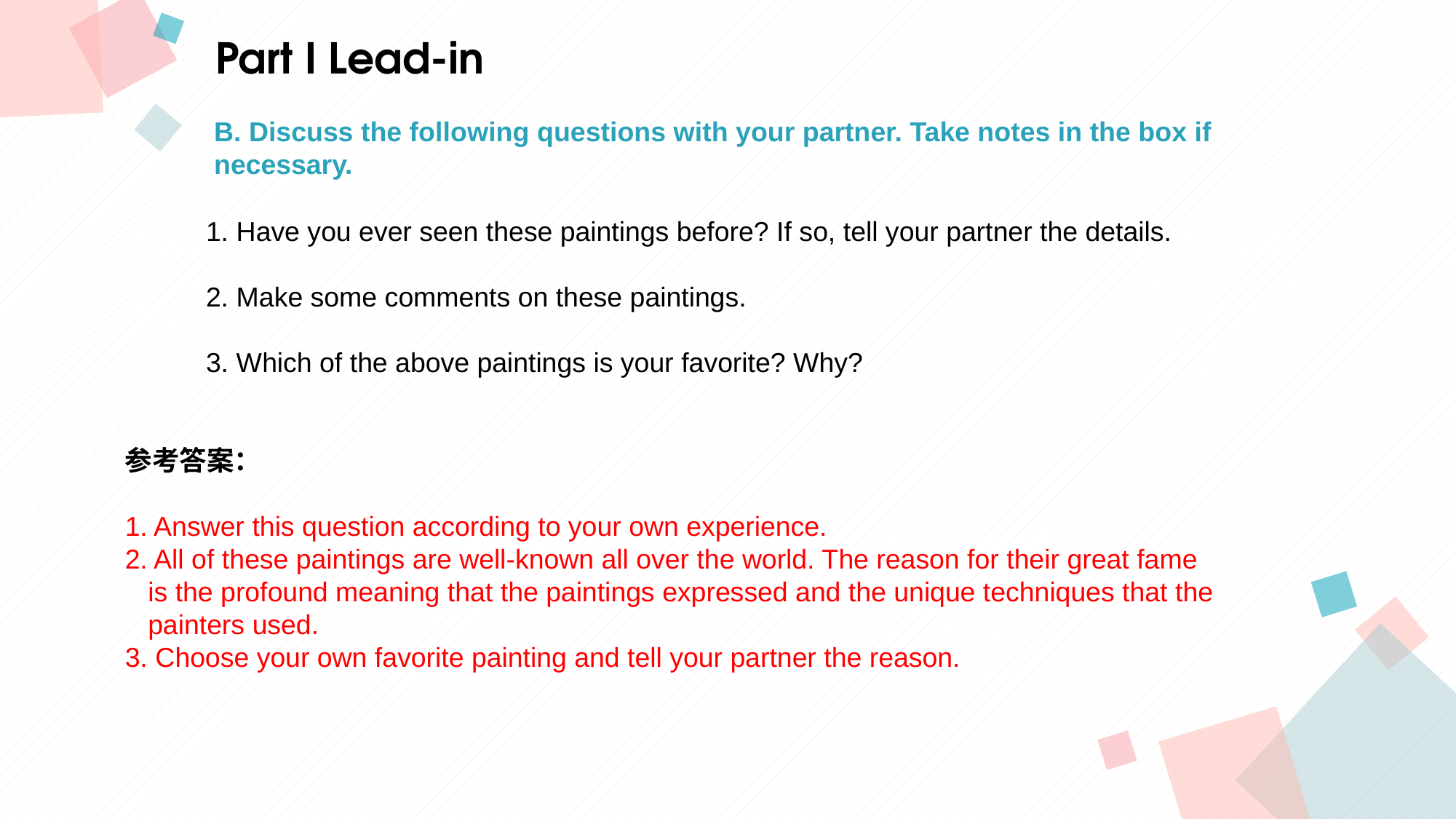

Part I Lead-in
B. Discuss the following questions with your partner. Take notes in the box if
necessary.
1. Have you ever seen these paintings before? If so, tell your partner the details.

2. Make some comments on these paintings.

3. Which of the above paintings is your favorite? Why?
点击此处添加标题
点击此处添加标题
标题数字等都可以通过点击和重新输入进行更改，顶部“开始”面板中可以对字体、字号、颜色等进行修改。建议正文8-14号字，1.3倍字间距。
标题数字等都可以通过点击和重新输入进行更改，顶部“开始”面板中可以对字体、字号、颜色等进行修改。建议正文8-14号字，1.3倍字间距。
标题数字等都可以通过点击和重新输入进行更改，顶部“开始”面板中可以对字体、字号、颜色等进行修改。建议正文8-14号字，1.3倍字间距。
参考答案：

1. Answer this question according to your own experience.
2. All of these paintings are well-known all over the world. The reason for their great fame
   is the profound meaning that the paintings expressed and the unique techniques that the
   painters used.
3. Choose your own favorite painting and tell your partner the reason.
点击此处添加标题
点击此处添加标题
标题数字等都可以通过点击和重新输入进行更改，顶部“开始”面板中可以对字体、字号、颜色等进行修改。建议正文8-14号字，1.3倍字间距。
标题数字等都可以通过点击和重新输入进行更改，顶部“开始”面板中可以对字体、字号、颜色等进行修改。建议正文8-14号字，1.3倍字间距。